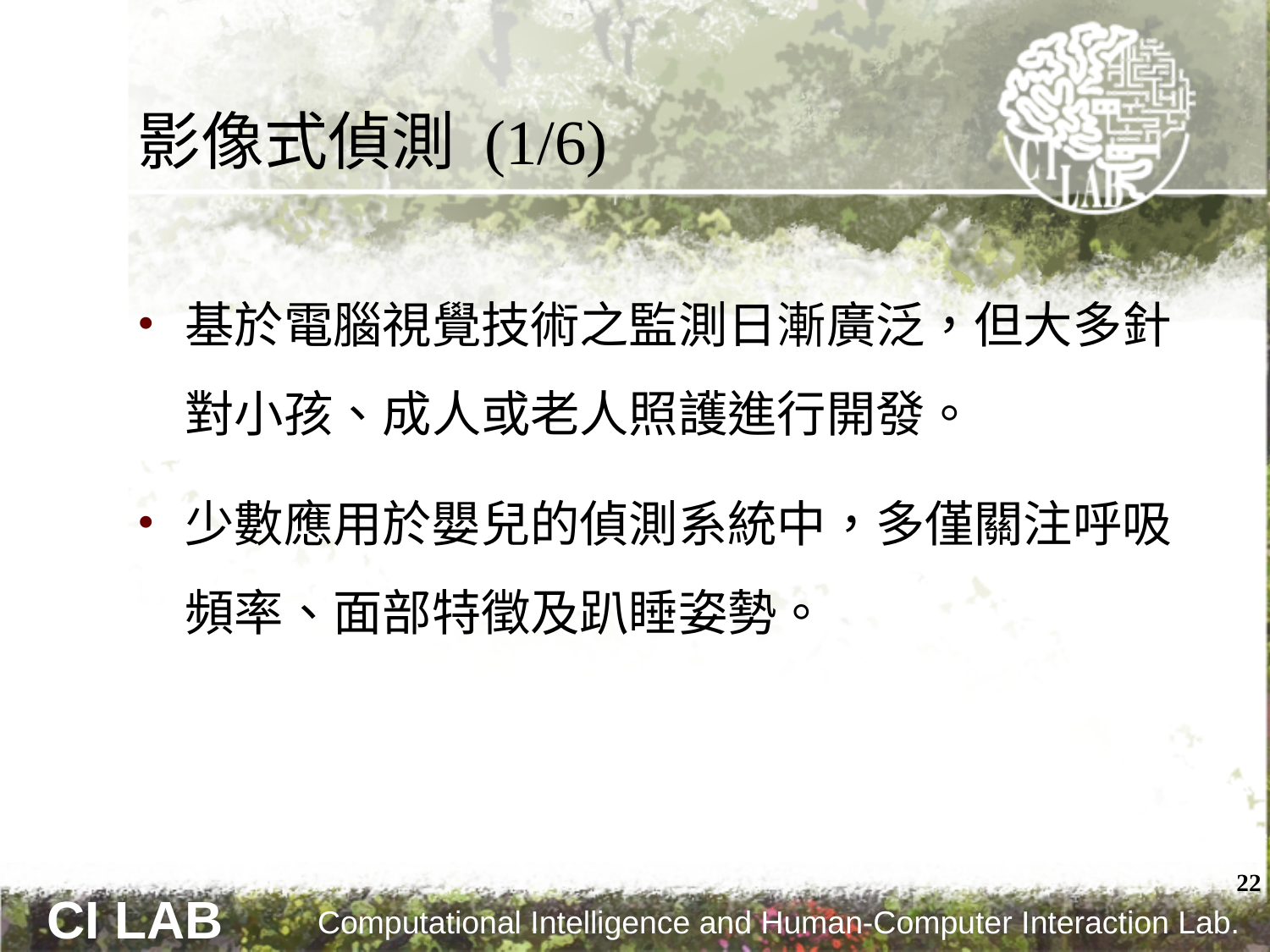

# 影像式偵測 (1/6)
基於電腦視覺技術之監測日漸廣泛，但大多針對小孩、成人或老人照護進行開發。
少數應用於嬰兒的偵測系統中，多僅關注呼吸頻率、面部特徵及趴睡姿勢。
22